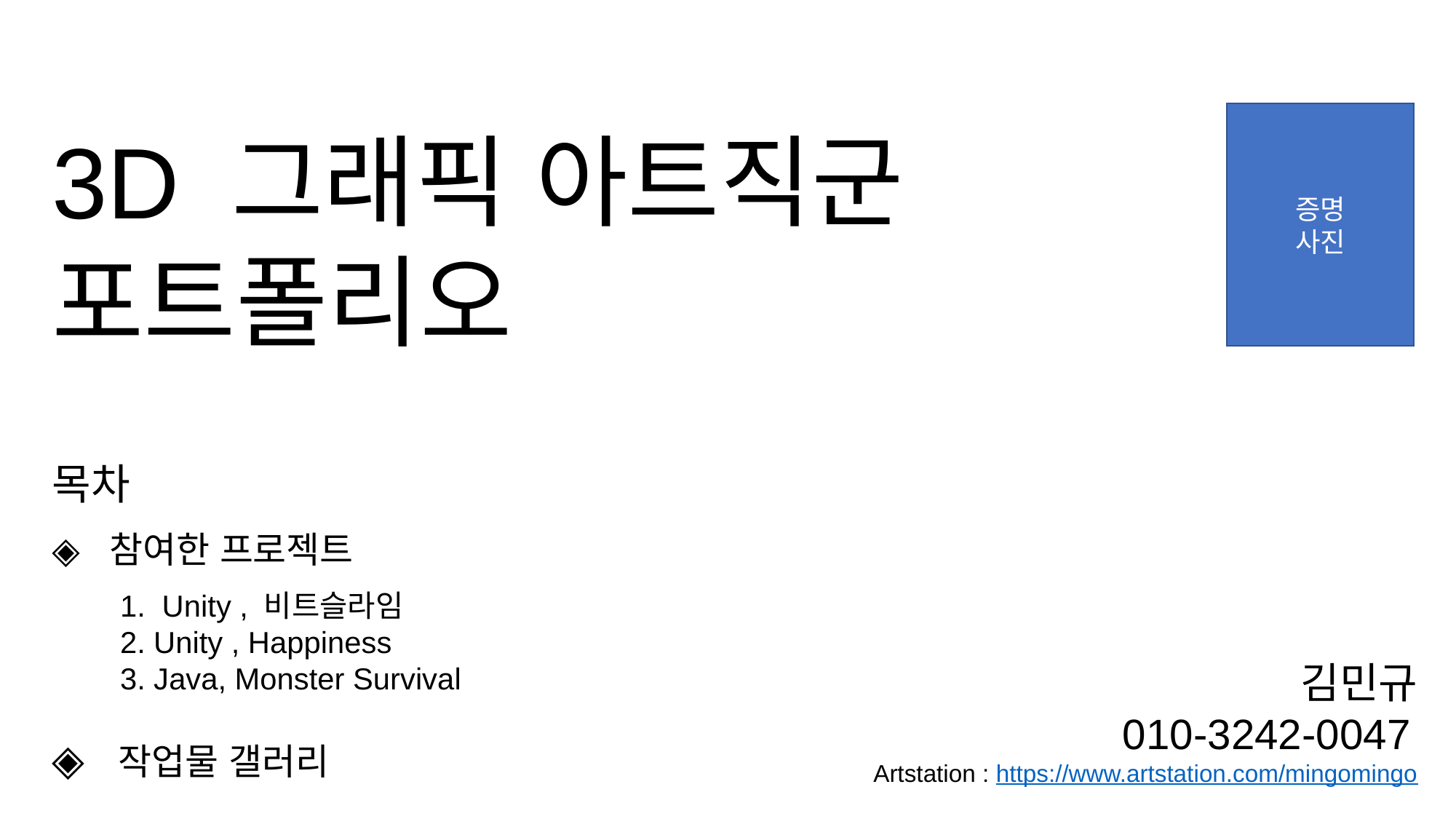

증명
사진
3D 그래픽 아트직군
포트폴리오
목차

◈  참여한 프로젝트

　　1.  Unity , 비트슬라임
　　2. Unity , Happiness
　　3. Java, Monster Survival

◈  작업물 갤러리
김민규
010-3242-0047
Artstation : https://www.artstation.com/mingomingo